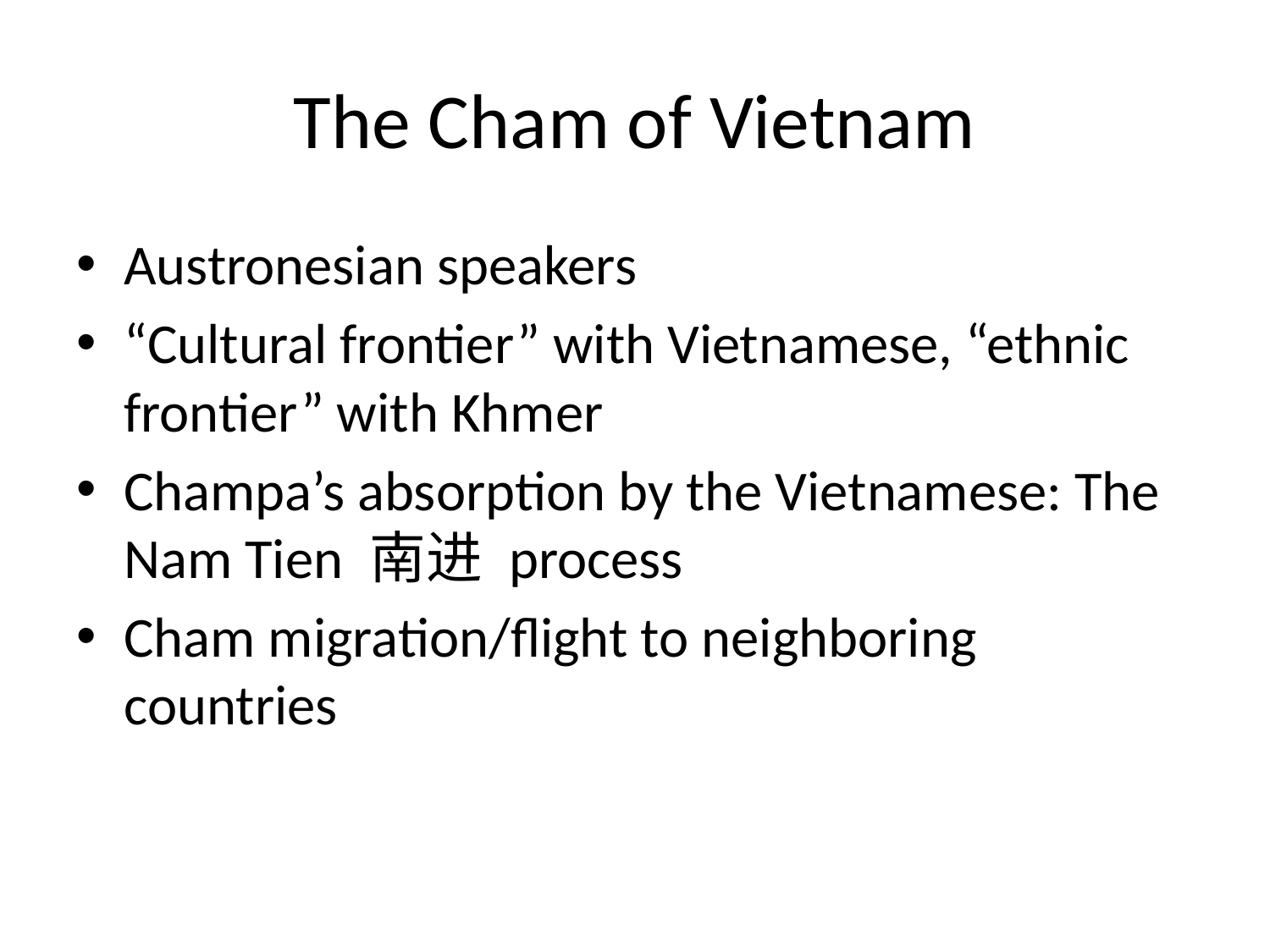

# The Cham of Vietnam
Austronesian speakers
“Cultural frontier” with Vietnamese, “ethnic frontier” with Khmer
Champa’s absorption by the Vietnamese: The Nam Tien 南进 process
Cham migration/flight to neighboring countries